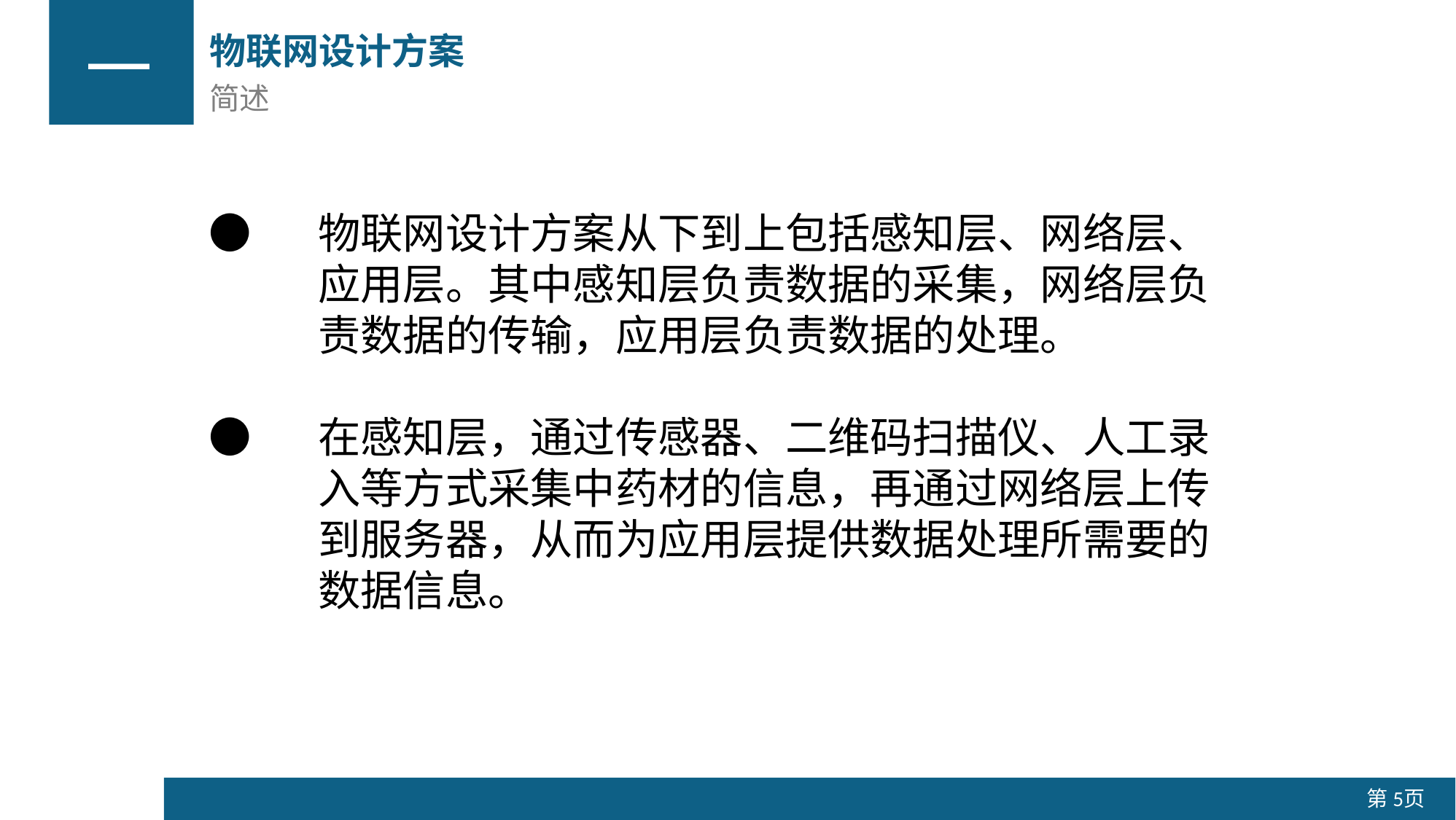

物联网设计方案
简述
一
●	物联网设计方案从下到上包括感知层、网络层、	应用层。其中感知层负责数据的采集，网络层负	责数据的传输，应用层负责数据的处理。

●	在感知层，通过传感器、二维码扫描仪、人工录	入等方式采集中药材的信息，再通过网络层上传	到服务器，从而为应用层提供数据处理所需要的	数据信息。